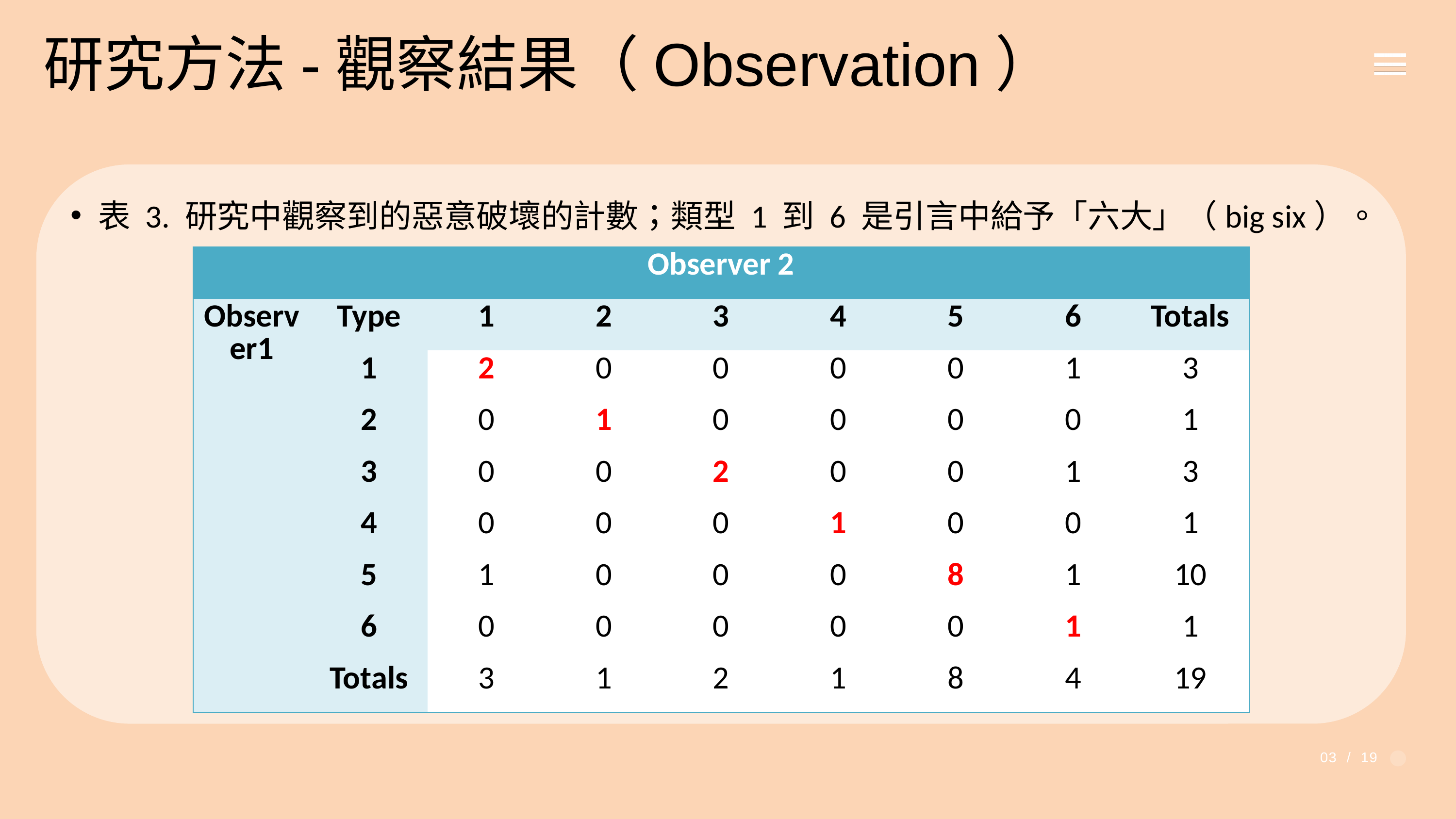

研究方法-觀察結果（Observation）

表 3. 研究中觀察到的惡意破壞的計數；類型 1 到 6 是引言中給予「六大」（big six）。
| Observer 2 |  |  |  |  |  |  |  |  |
| --- | --- | --- | --- | --- | --- | --- | --- | --- |
| Observer1 | Type | 1 | 2 | 3 | 4 | 5 | 6 | Totals |
|  | 1 | 2 | 0 | 0 | 0 | 0 | 1 | 3 |
|  | 2 | 0 | 1 | 0 | 0 | 0 | 0 | 1 |
|  | 3 | 0 | 0 | 2 | 0 | 0 | 1 | 3 |
|  | 4 | 0 | 0 | 0 | 1 | 0 | 0 | 1 |
|  | 5 | 1 | 0 | 0 | 0 | 8 | 1 | 10 |
|  | 6 | 0 | 0 | 0 | 0 | 0 | 1 | 1 |
|  | Totals | 3 | 1 | 2 | 1 | 8 | 4 | 19 |

03  /  19